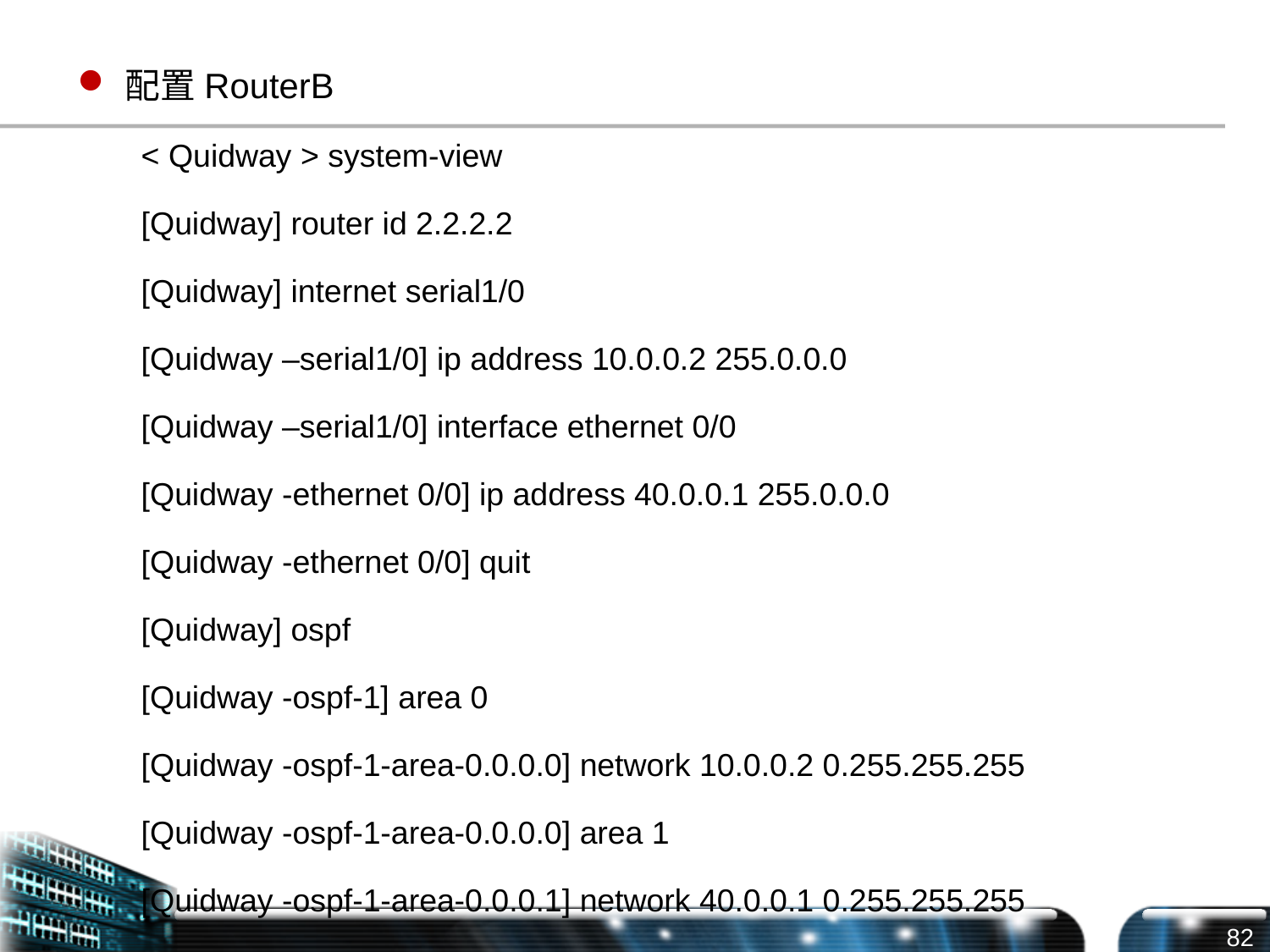

配置RouterB
< Quidway > system-view
[Quidway] router id 2.2.2.2
[Quidway] internet serial1/0
[Quidway –serial1/0] ip address 10.0.0.2 255.0.0.0
[Quidway –serial1/0] interface ethernet 0/0
[Quidway -ethernet 0/0] ip address 40.0.0.1 255.0.0.0
[Quidway -ethernet 0/0] quit
[Quidway] ospf
[Quidway -ospf-1] area 0
[Quidway -ospf-1-area-0.0.0.0] network 10.0.0.2 0.255.255.255
[Quidway -ospf-1-area-0.0.0.0] area 1
[Quidway -ospf-1-area-0.0.0.1] network 40.0.0.1 0.255.255.255